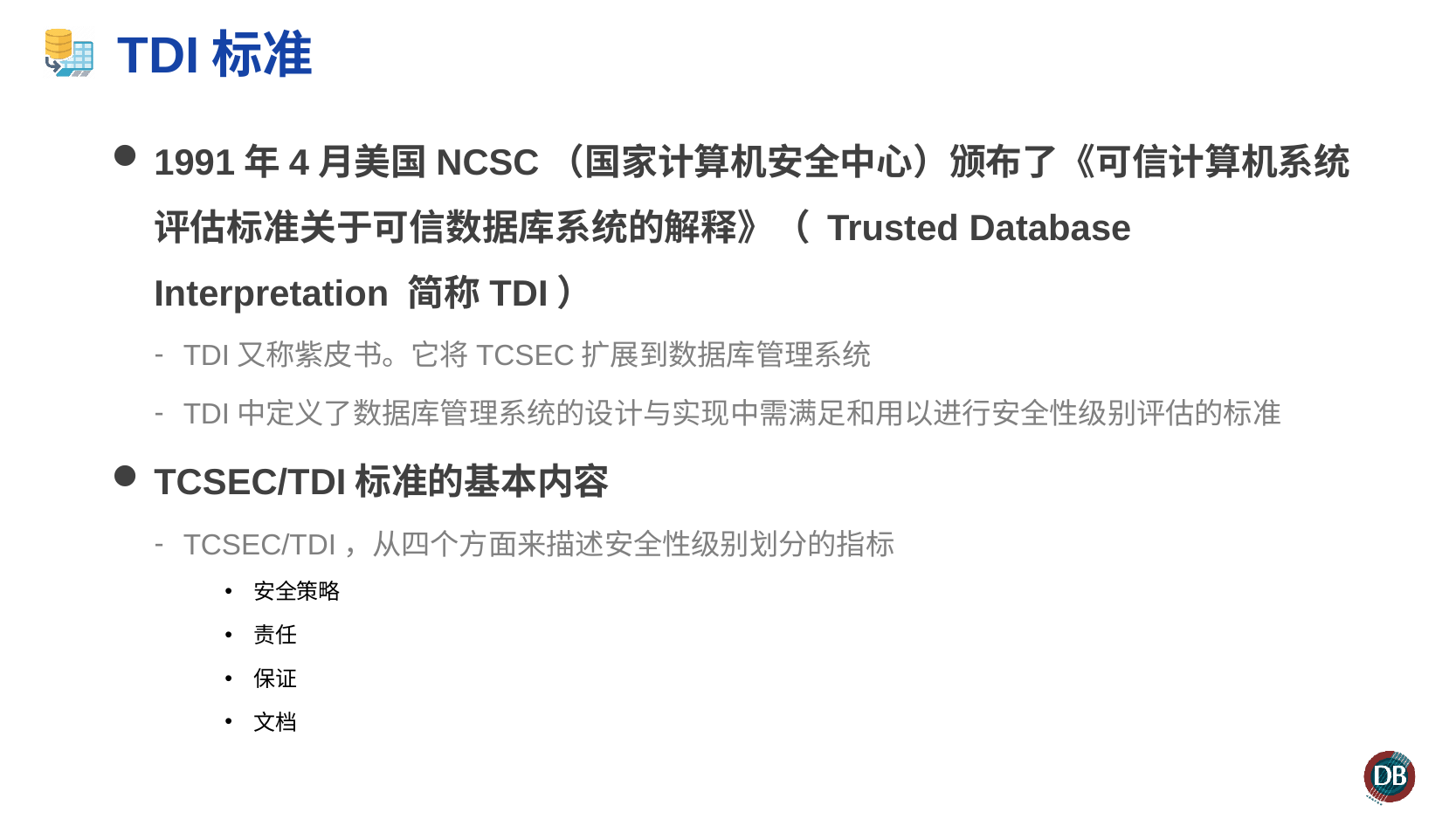

# TDI标准
1991年4月美国NCSC（国家计算机安全中心）颁布了《可信计算机系统评估标准关于可信数据库系统的解释》（ Trusted Database Interpretation 简称TDI）
TDI又称紫皮书。它将TCSEC扩展到数据库管理系统
TDI中定义了数据库管理系统的设计与实现中需满足和用以进行安全性级别评估的标准
TCSEC/TDI标准的基本内容
TCSEC/TDI，从四个方面来描述安全性级别划分的指标
安全策略
责任
保证
文档